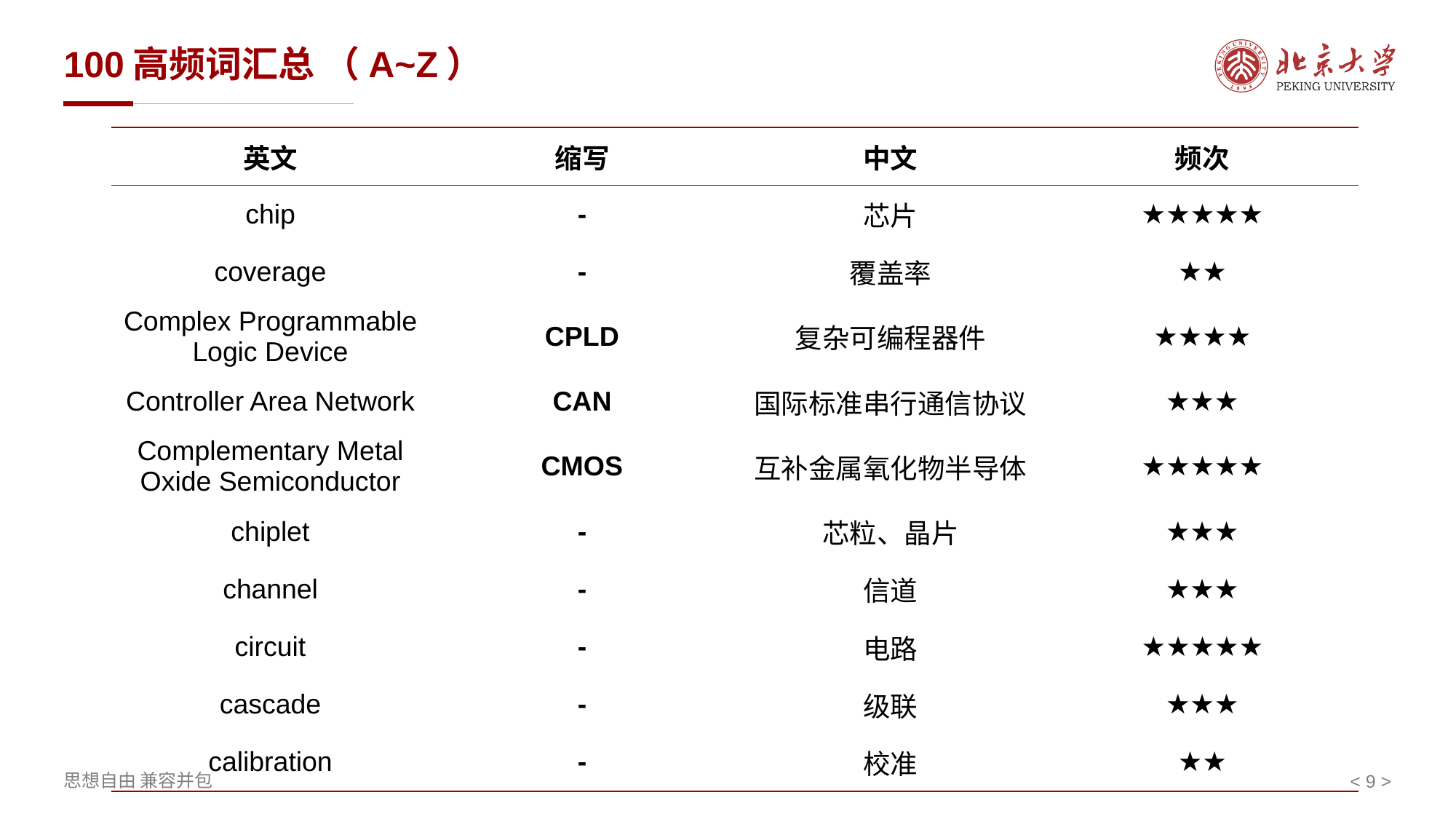

# 100高频词汇总 （A~Z）
| 英文 | 缩写 | 中文 | 频次 |
| --- | --- | --- | --- |
| chip | - | 芯片 | ★★★★★ |
| coverage | - | 覆盖率 | ★★ |
| Complex Programmable Logic Device | CPLD | 复杂可编程器件 | ★★★★ |
| Controller Area Network | CAN | 国际标准串行通信协议 | ★★★ |
| Complementary Metal Oxide Semiconductor | CMOS | 互补金属氧化物半导体 | ★★★★★ |
| chiplet | - | 芯粒、晶片 | ★★★ |
| channel | - | 信道 | ★★★ |
| circuit | - | 电路 | ★★★★★ |
| cascade | - | 级联 | ★★★ |
| calibration | - | 校准 | ★★ |
< 9 >